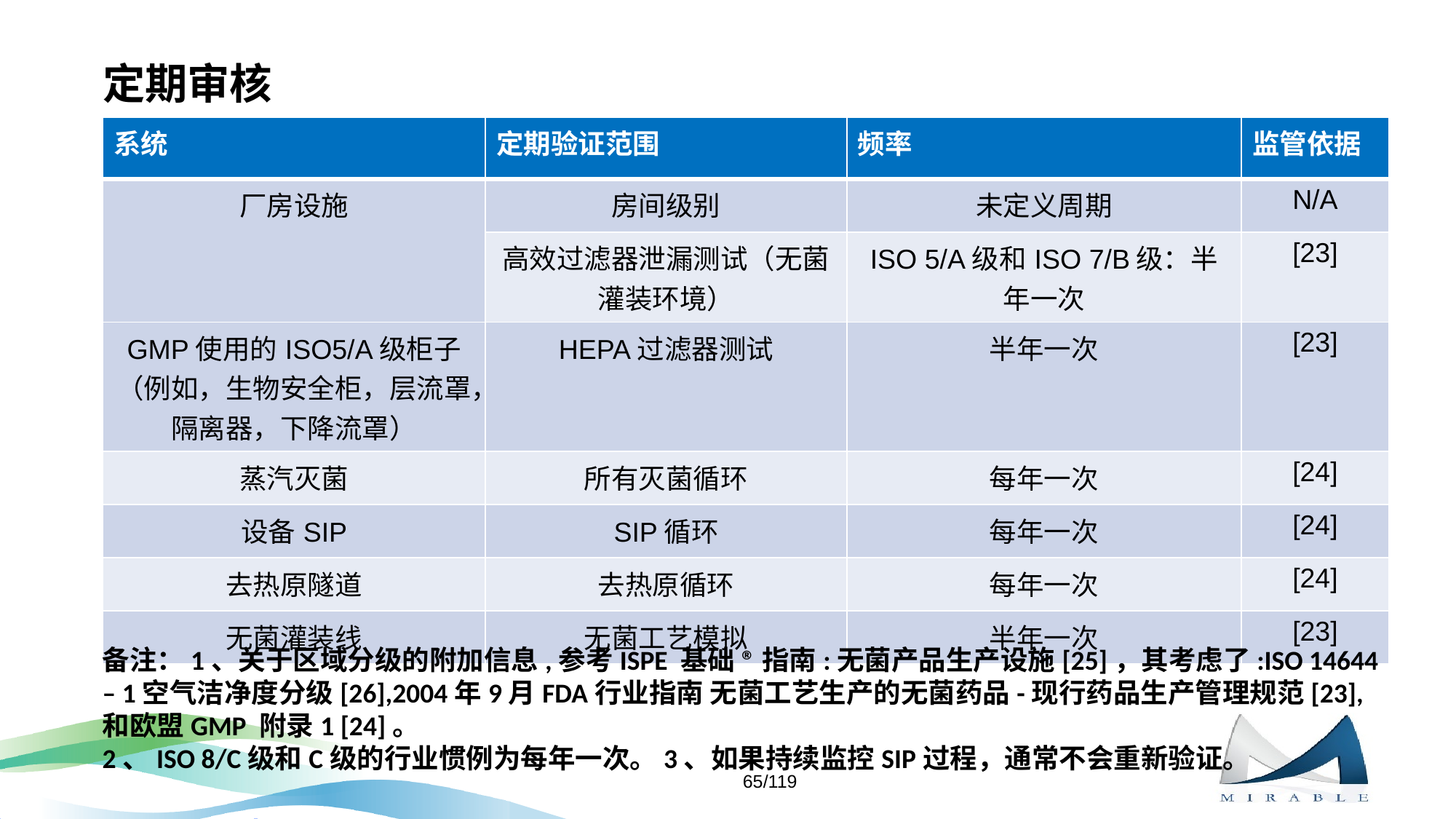

# 定期审核
| 系统 | 定期验证范围 | 频率 | 监管依据 |
| --- | --- | --- | --- |
| 厂房设施 | 房间级别 | 未定义周期 | N/A |
|  | 高效过滤器泄漏测试（无菌灌装环境） | ISO 5/A级和ISO 7/B级：半年一次 | [23] |
| GMP使用的ISO5/A级柜子（例如，生物安全柜，层流罩，隔离器，下降流罩） | HEPA过滤器测试 | 半年一次 | [23] |
| 蒸汽灭菌 | 所有灭菌循环 | 每年一次 | [24] |
| 设备SIP | SIP循环 | 每年一次 | [24] |
| 去热原隧道 | 去热原循环 | 每年一次 | [24] |
| 无菌灌装线 | 无菌工艺模拟 | 半年一次 | [23] |
备注：1、关于区域分级的附加信息,参考ISPE 基础®指南:无菌产品生产设施[25]，其考虑了:ISO 14644 – 1空气洁净度分级[26],2004年9月FDA行业指南 无菌工艺生产的无菌药品-现行药品生产管理规范[23],和欧盟GMP 附录1 [24]。
2、ISO 8/C级和C级的行业惯例为每年一次。3、如果持续监控SIP过程，通常不会重新验证。
65/119